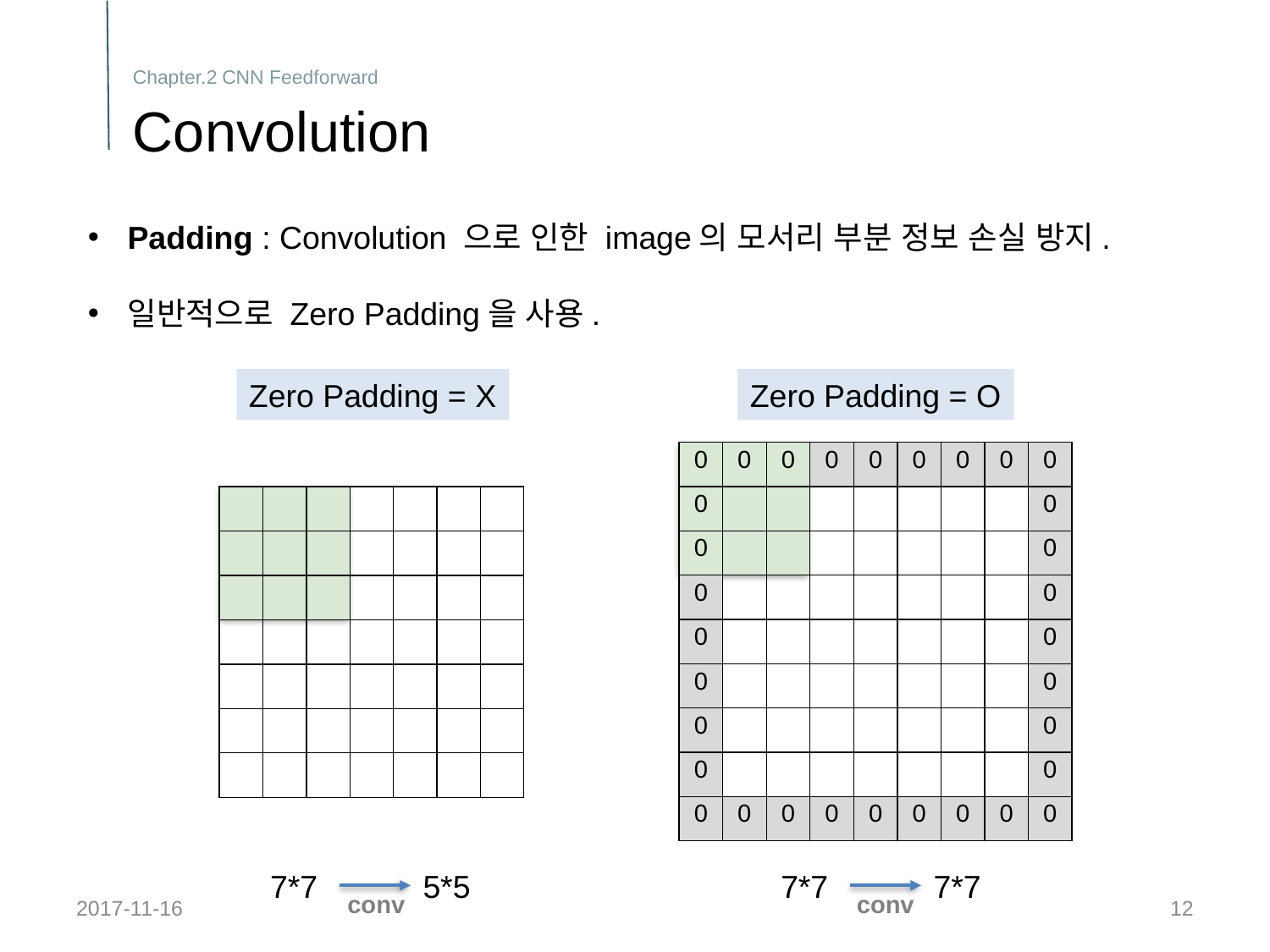

Chapter.2 CNN Feedforward
Convolution
Padding : Convolution 으로 인한 image의 모서리 부분 정보 손실 방지.

일반적으로 Zero Padding을 사용.
Zero Padding = X
Zero Padding = O

| 0 | 0 | 0 | 0 | 0 | 0 | 0 | 0 | 0 |
| --- | --- | --- | --- | --- | --- | --- | --- | --- |
| 0 |  |  |  |  |  |  |  | 0 |
| 0 |  |  |  |  |  |  |  | 0 |
| 0 |  |  |  |  |  |  |  | 0 |
| 0 |  |  |  |  |  |  |  | 0 |
| 0 |  |  |  |  |  |  |  | 0 |
| 0 |  |  |  |  |  |  |  | 0 |
| 0 |  |  |  |  |  |  |  | 0 |
| 0 | 0 | 0 | 0 | 0 | 0 | 0 | 0 | 0 |
|  |  |  |  |  |  |  |
| --- | --- | --- | --- | --- | --- | --- |
|  |  |  |  |  |  |  |
|  |  |  |  |  |  |  |
|  |  |  |  |  |  |  |
|  |  |  |  |  |  |  |
|  |  |  |  |  |  |  |
|  |  |  |  |  |  |  |

7*7
5*5
7*7
7*7
2017-11-16
12
conv
conv